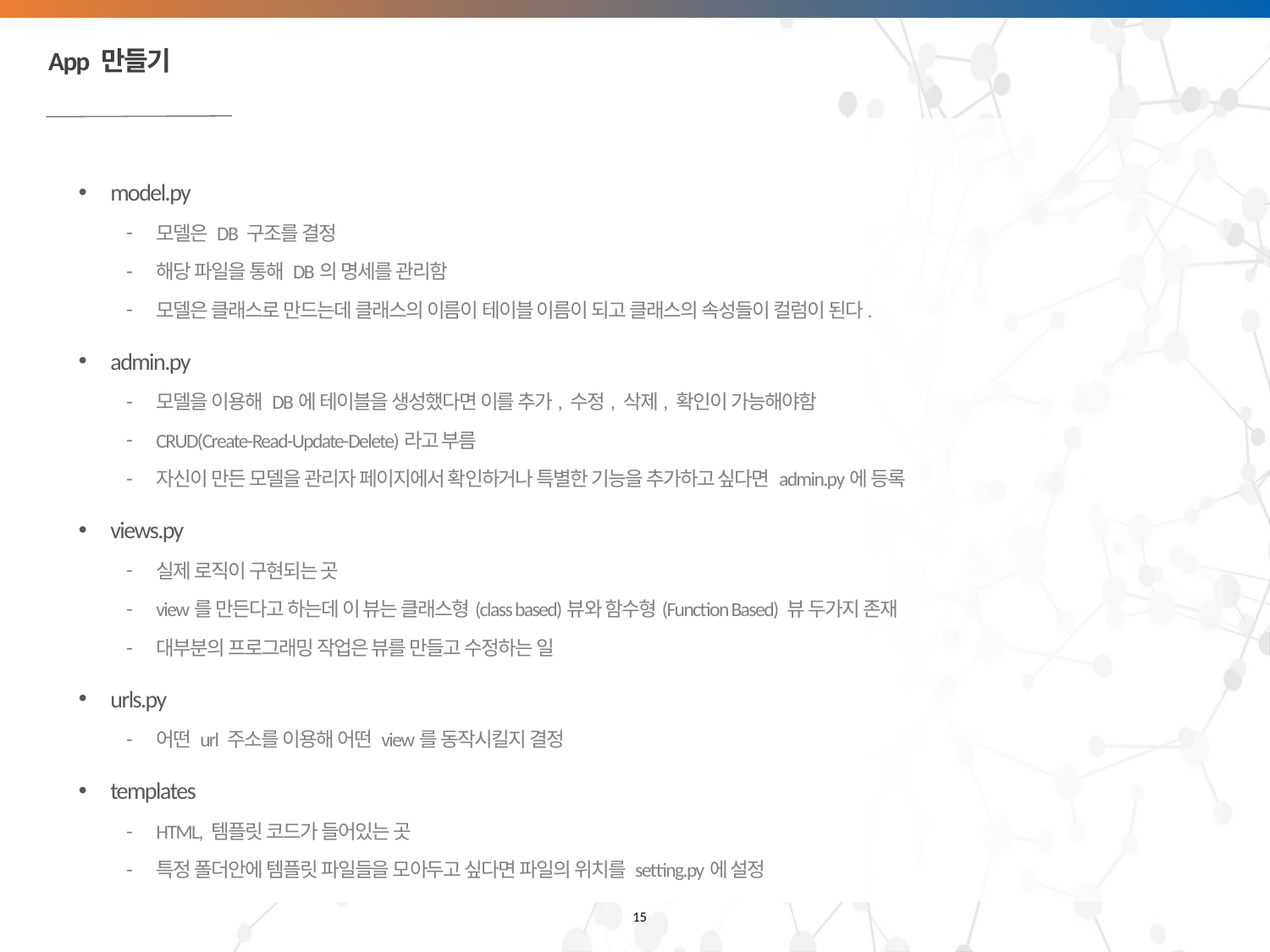

# App 만들기

model.py
모델은 DB 구조를 결정
해당 파일을 통해 DB의 명세를 관리함
모델은 클래스로 만드는데 클래스의 이름이 테이블 이름이 되고 클래스의 속성들이 컬럼이 된다.
admin.py
모델을 이용해 DB에 테이블을 생성했다면 이를 추가, 수정, 삭제, 확인이 가능해야함
CRUD(Create-Read-Update-Delete)라고 부름
자신이 만든 모델을 관리자 페이지에서 확인하거나 특별한 기능을 추가하고 싶다면 admin.py에 등록
views.py
실제 로직이 구현되는 곳
view를 만든다고 하는데 이 뷰는 클래스형(class based)뷰와 함수형(Function Based) 뷰 두가지 존재
대부분의 프로그래밍 작업은 뷰를 만들고 수정하는 일
urls.py
어떤 url 주소를 이용해 어떤 view를 동작시킬지 결정
templates
HTML, 템플릿 코드가 들어있는 곳
특정 폴더안에 템플릿 파일들을 모아두고 싶다면 파일의 위치를 setting.py에 설정
15